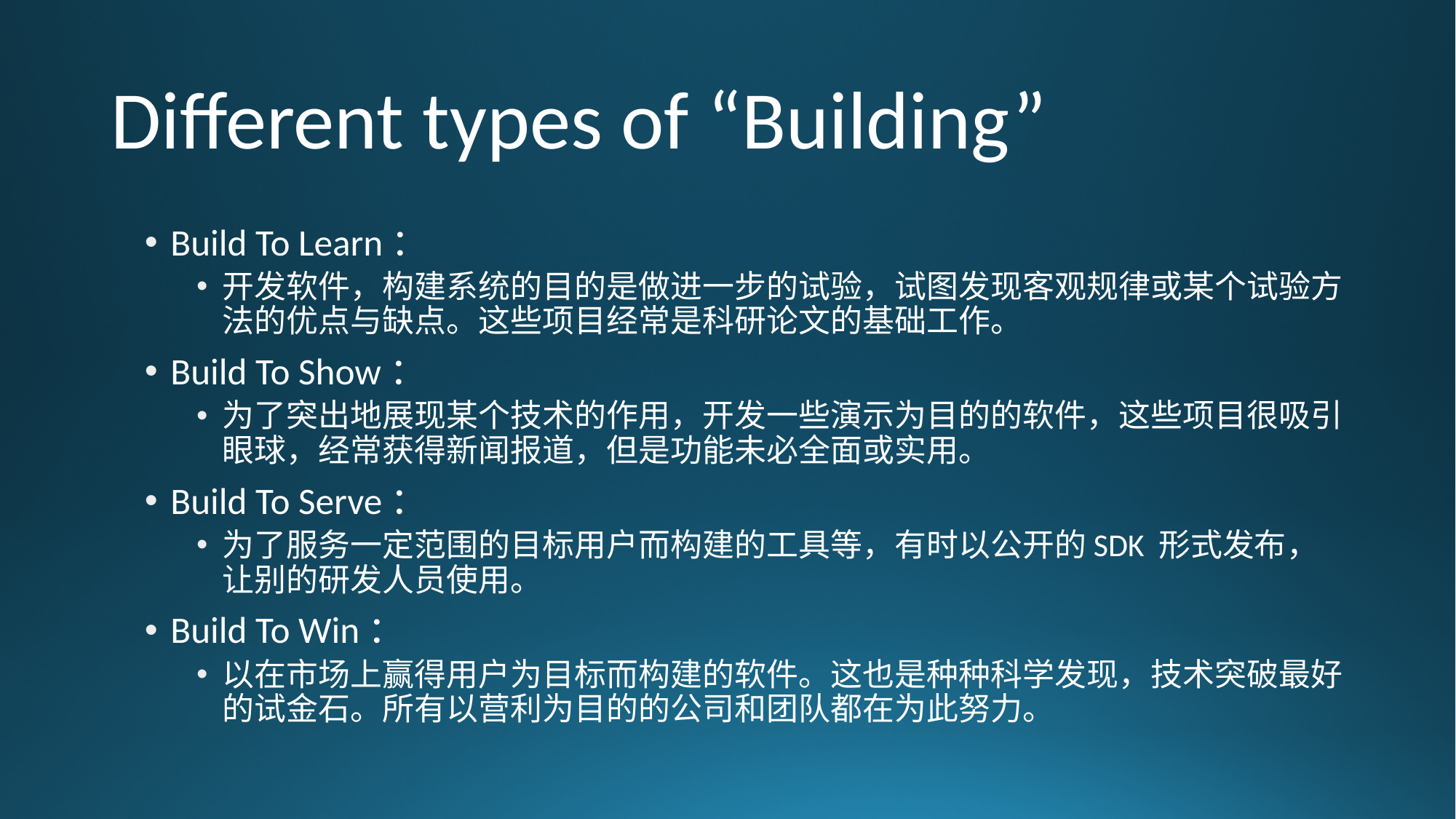

# Different types of “Building”
Build To Learn：
开发软件，构建系统的目的是做进一步的试验，试图发现客观规律或某个试验方法的优点与缺点。这些项目经常是科研论文的基础工作。
Build To Show：
为了突出地展现某个技术的作用，开发一些演示为目的的软件，这些项目很吸引眼球，经常获得新闻报道，但是功能未必全面或实用。
Build To Serve：
为了服务一定范围的目标用户而构建的工具等，有时以公开的SDK 形式发布，让别的研发人员使用。
Build To Win：
以在市场上赢得用户为目标而构建的软件。这也是种种科学发现，技术突破最好的试金石。所有以营利为目的的公司和团队都在为此努力。